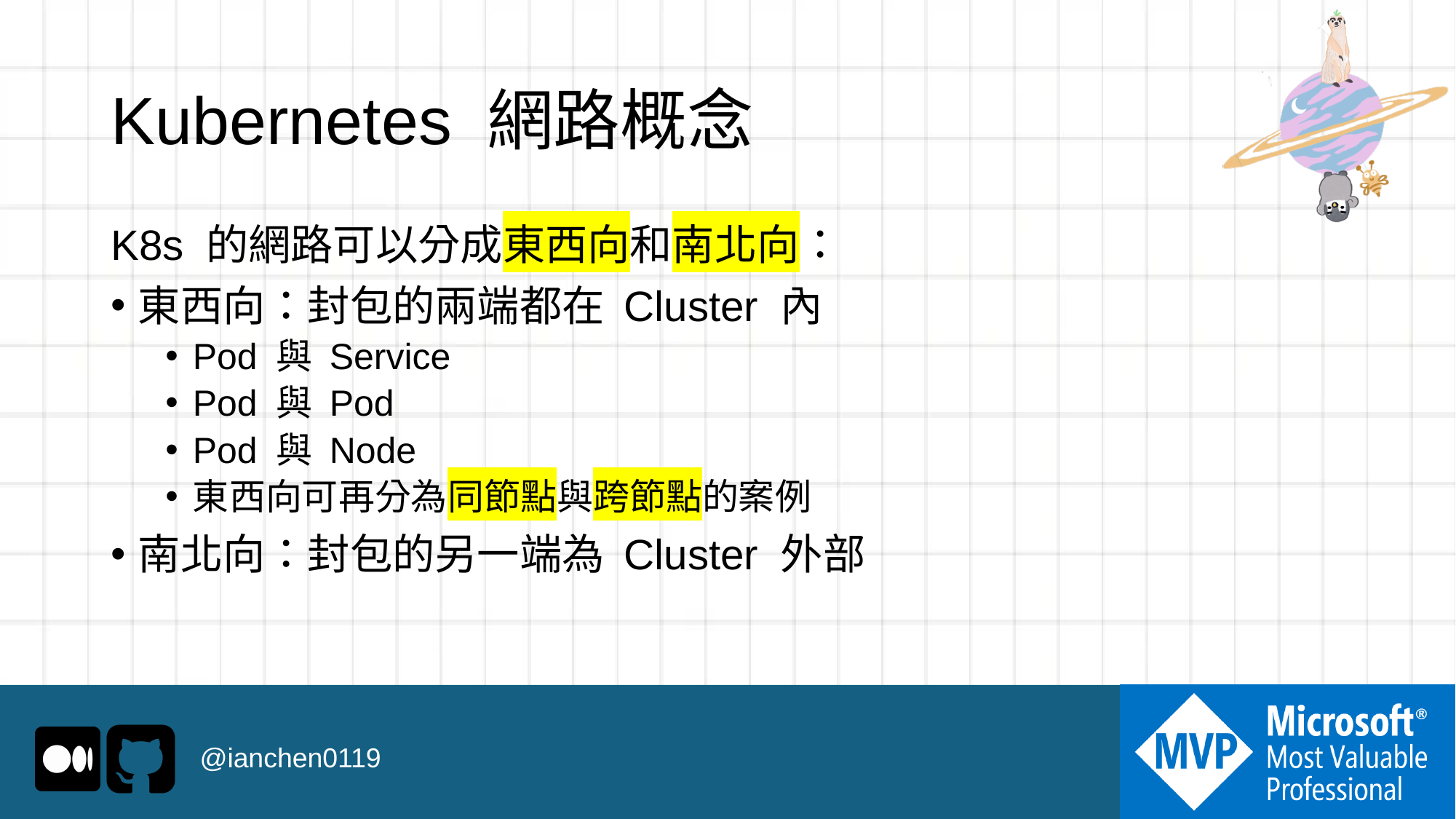

# Kubernetes 網路概念
K8s 的網路可以分成東西向和南北向：
東西向：封包的兩端都在 Cluster 內
Pod 與 Service
Pod 與 Pod
Pod 與 Node
東西向可再分為同節點與跨節點的案例
南北向：封包的另一端為 Cluster 外部